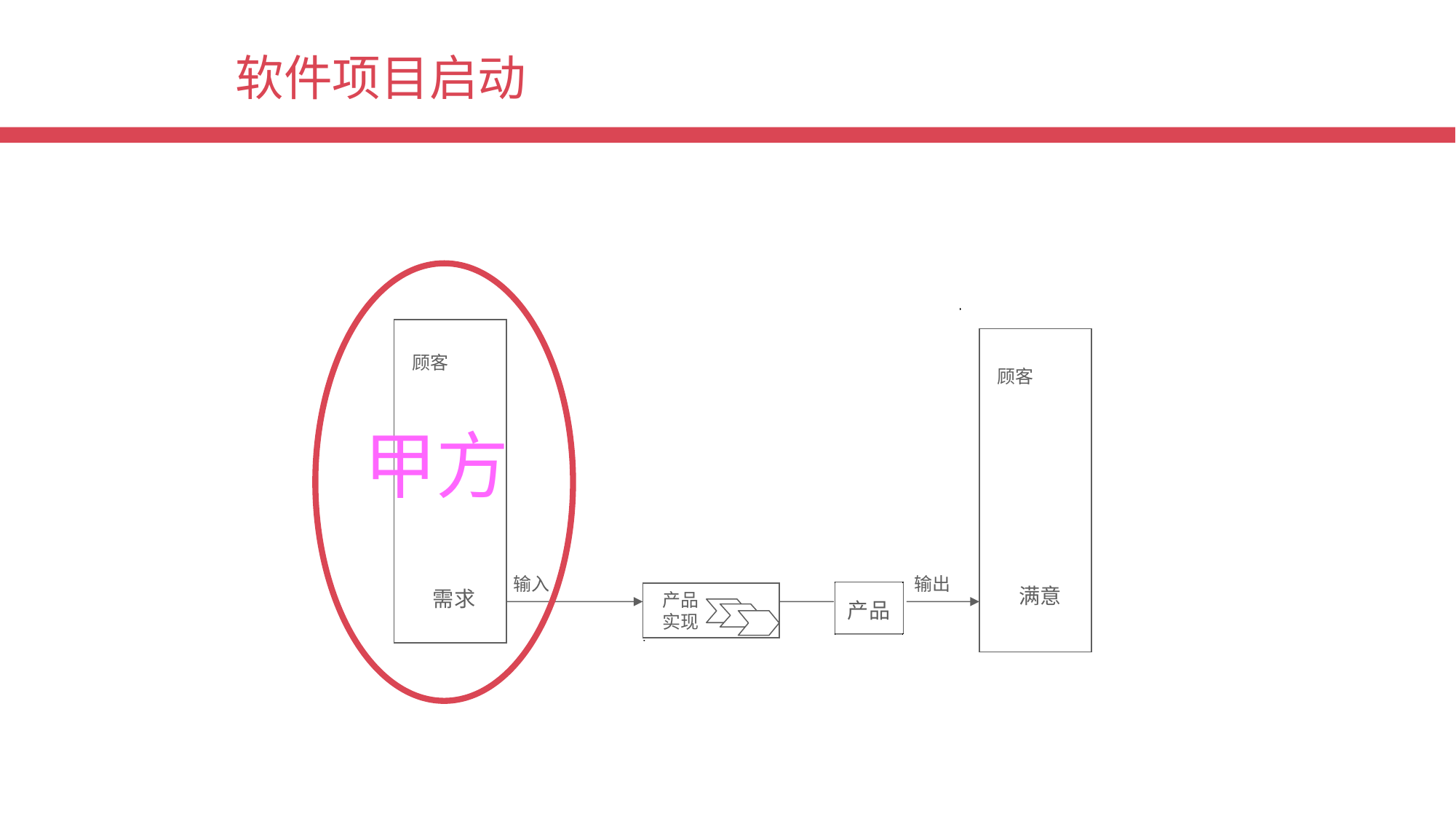

# 软件项目启动

甲方

  顾客
顾客
输入
输出

满意

产品实现
需求
产品

5